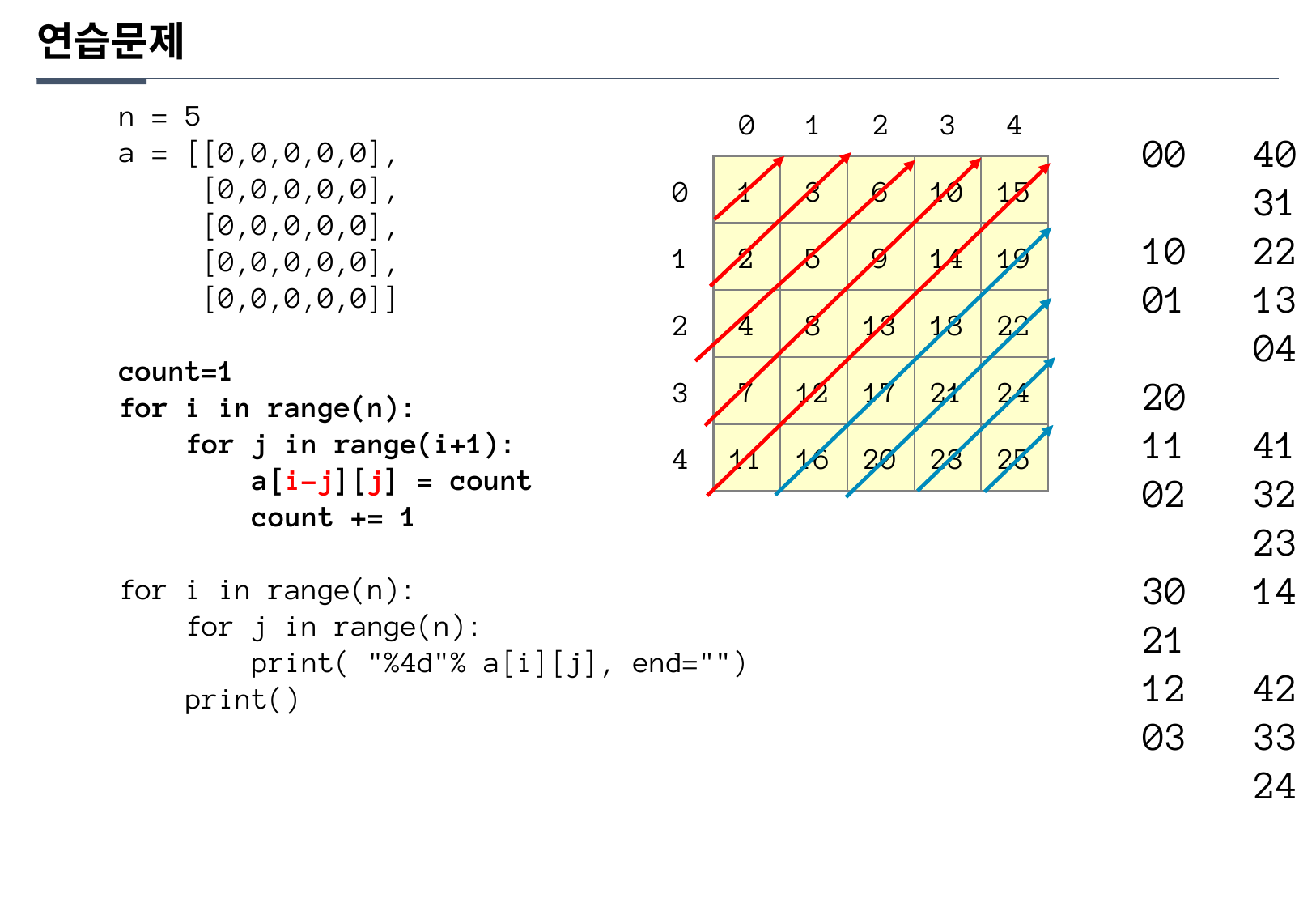

연습문제
n = 5
a = [[0,0,0,0,0],
     [0,0,0,0,0],
     [0,0,0,0,0],
     [0,0,0,0,0],
     [0,0,0,0,0]]

count=1
for i in range(n):
    for j in range(i+1):
        a[i-j][j] = count
        count += 1

for i in range(n):
    for j in range(n):
        print( "%4d"% a[i][j], end="")
    print()
0
1
2
3
4
43
34

44
40
31
22
13
04

41
32
23
14

42
33
24
00

10
01

20
11
02

30
21
12
03
0
1
3
6
10
15
1
2
5
9
14
19
2
4
8
13
18
22
3
7
12
17
21
24
4
11
16
20
23
25